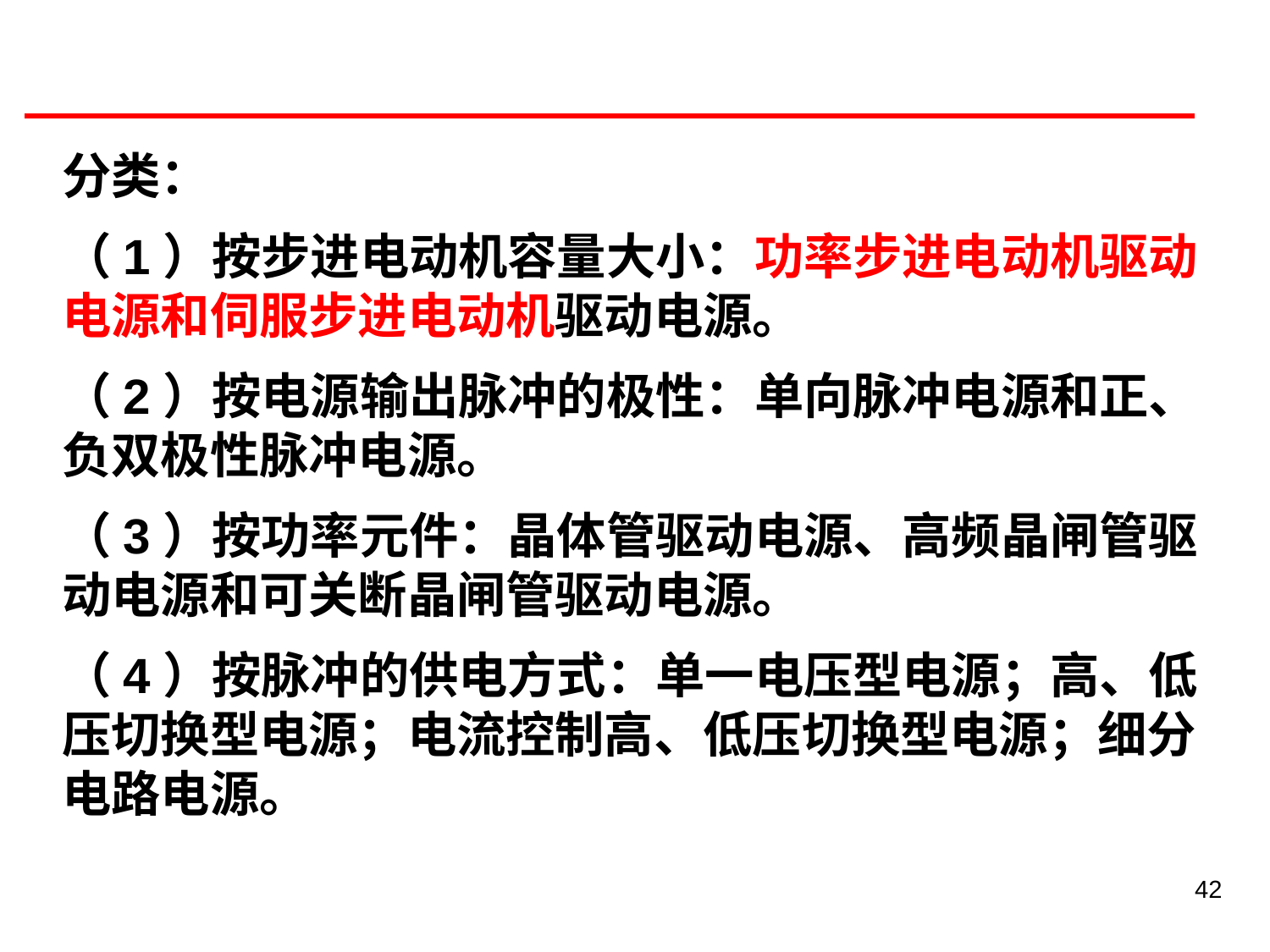

分类：
（1）按步进电动机容量大小：功率步进电动机驱动电源和伺服步进电动机驱动电源。
（2）按电源输出脉冲的极性：单向脉冲电源和正、负双极性脉冲电源。
（3）按功率元件：晶体管驱动电源、高频晶闸管驱动电源和可关断晶闸管驱动电源。
（4）按脉冲的供电方式：单一电压型电源；高、低压切换型电源；电流控制高、低压切换型电源；细分电路电源。

42